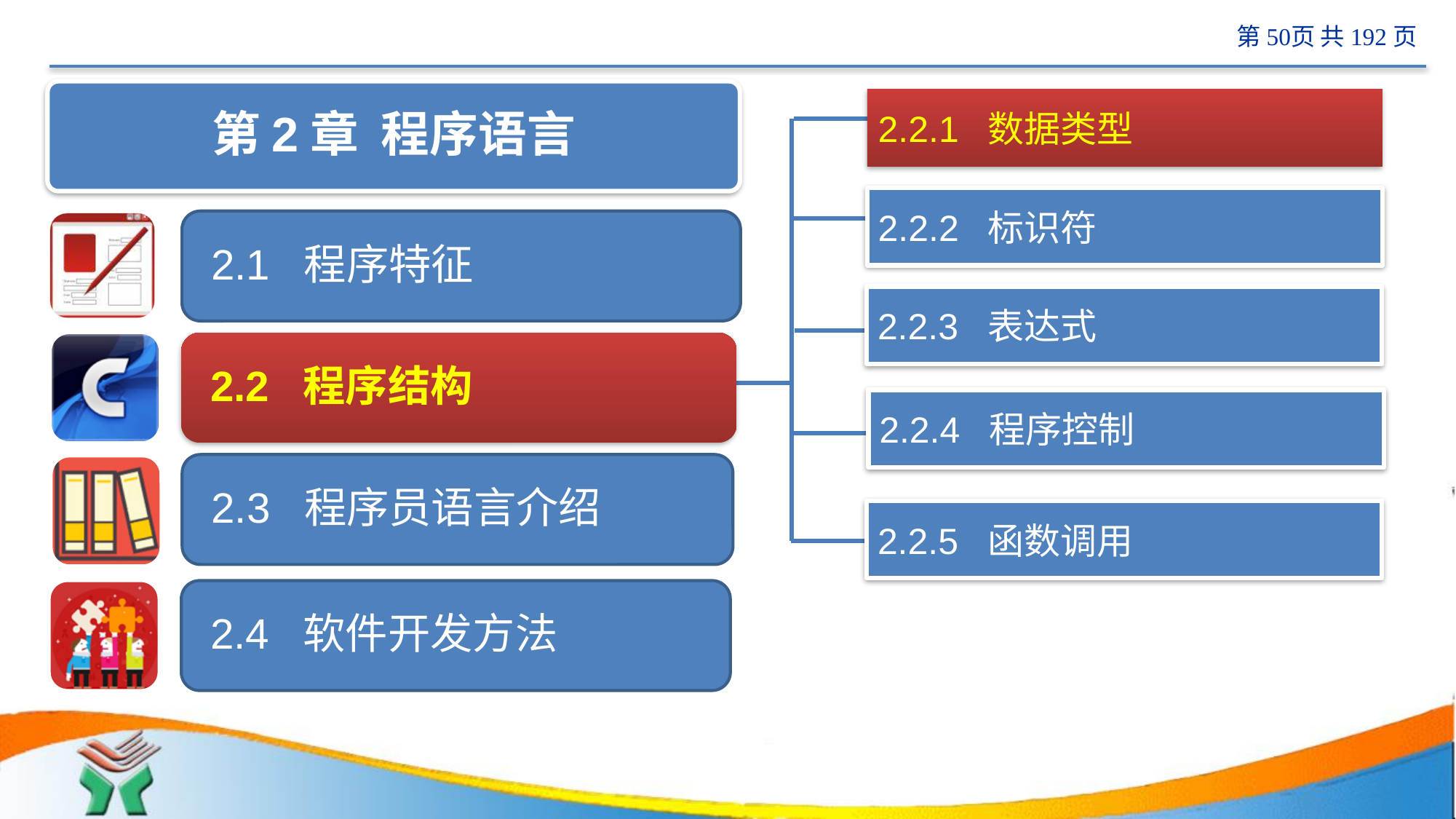

计算机
第2章  程序语言
2.1  程序特征
2.2  程序结构
2.3  程序员语言介绍
2.4  软件开发方法
2.2.1  数据类型
2.2.2  标识符
2.2.3  表达式
2.2.4  程序控制
2.2.5  函数调用